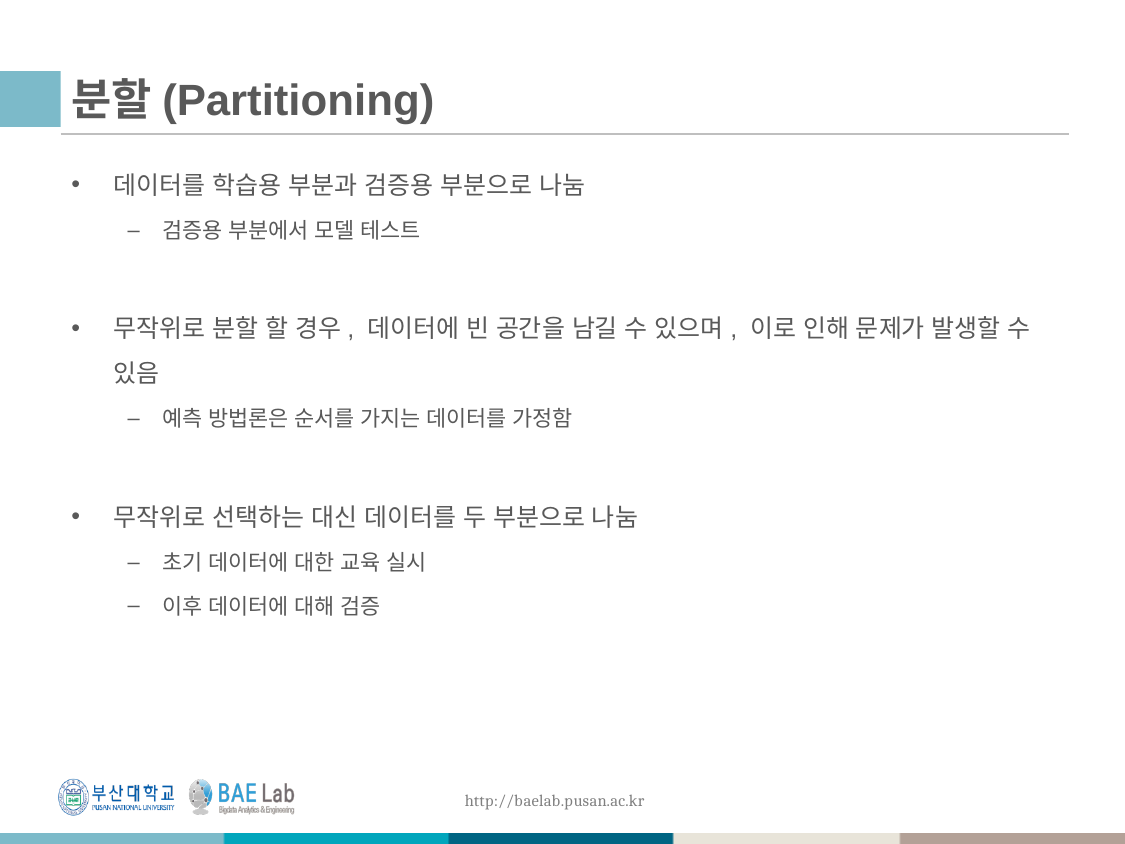

# 분할(Partitioning)
데이터를 학습용 부분과 검증용 부분으로 나눔
검증용 부분에서 모델 테스트

무작위로 분할 할 경우, 데이터에 빈 공간을 남길 수 있으며, 이로 인해 문제가 발생할 수 있음
예측 방법론은 순서를 가지는 데이터를 가정함

무작위로 선택하는 대신 데이터를 두 부분으로 나눔
초기 데이터에 대한 교육 실시
이후 데이터에 대해 검증